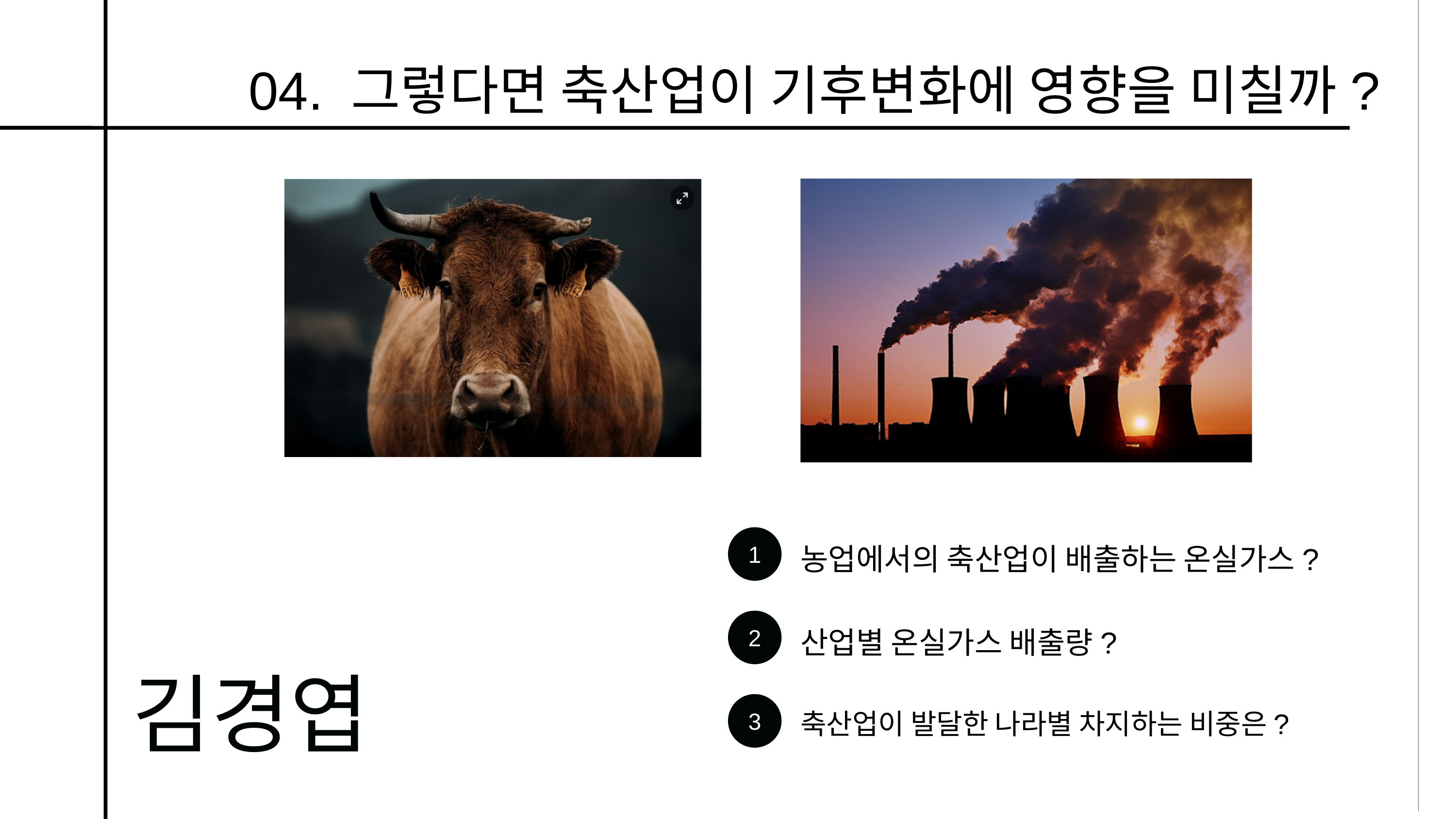

04. 그렇다면 축산업이 기후변화에 영향을 미칠까?

1
농업에서의 축산업이 배출하는 온실가스?

2
산업별 온실가스 배출량?

3
김경엽
축산업이 발달한 나라별 차지하는 비중은?